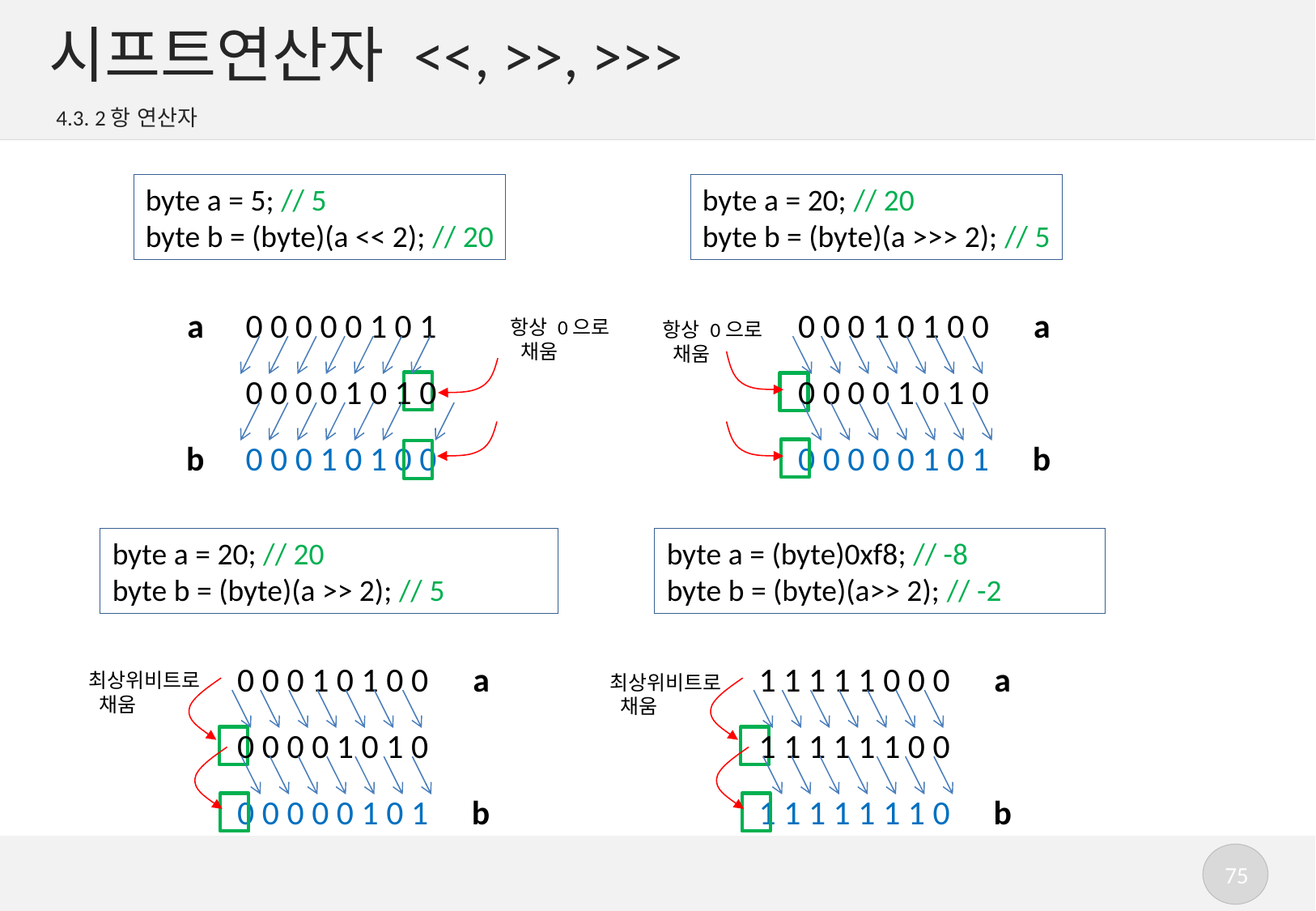

# 시프트연산자 <<, >>, >>>
4.3. 2항 연산자
byte a = 5; // 5
byte b = (byte)(a << 2); // 20
byte a = 20; // 20
byte b = (byte)(a >>> 2); // 5
a
0 0 0 0 0 1 0 1
0 0 0 1 0 1 0 0
a
항상 0으로
 채움
항상 0으로
 채움

0 0 0 0 1 0 1 0
0 0 0 0 1 0 1 0

b
0 0 0 1 0 1 0 0
0 0 0 0 0 1 0 1
b

byte a = 20; // 20
byte b = (byte)(a >> 2); // 5
byte a = (byte)0xf8; // -8
byte b = (byte)(a>> 2); // -2
0 0 0 1 0 1 0 0
a
1 1 1 1 1 0 0 0
a
최상위비트로
 채움
최상위비트로
 채움

0 0 0 0 1 0 1 0
1 1 1 1 1 1 0 0

0 0 0 0 0 1 0 1
b
1 1 1 1 1 1 1 0
b